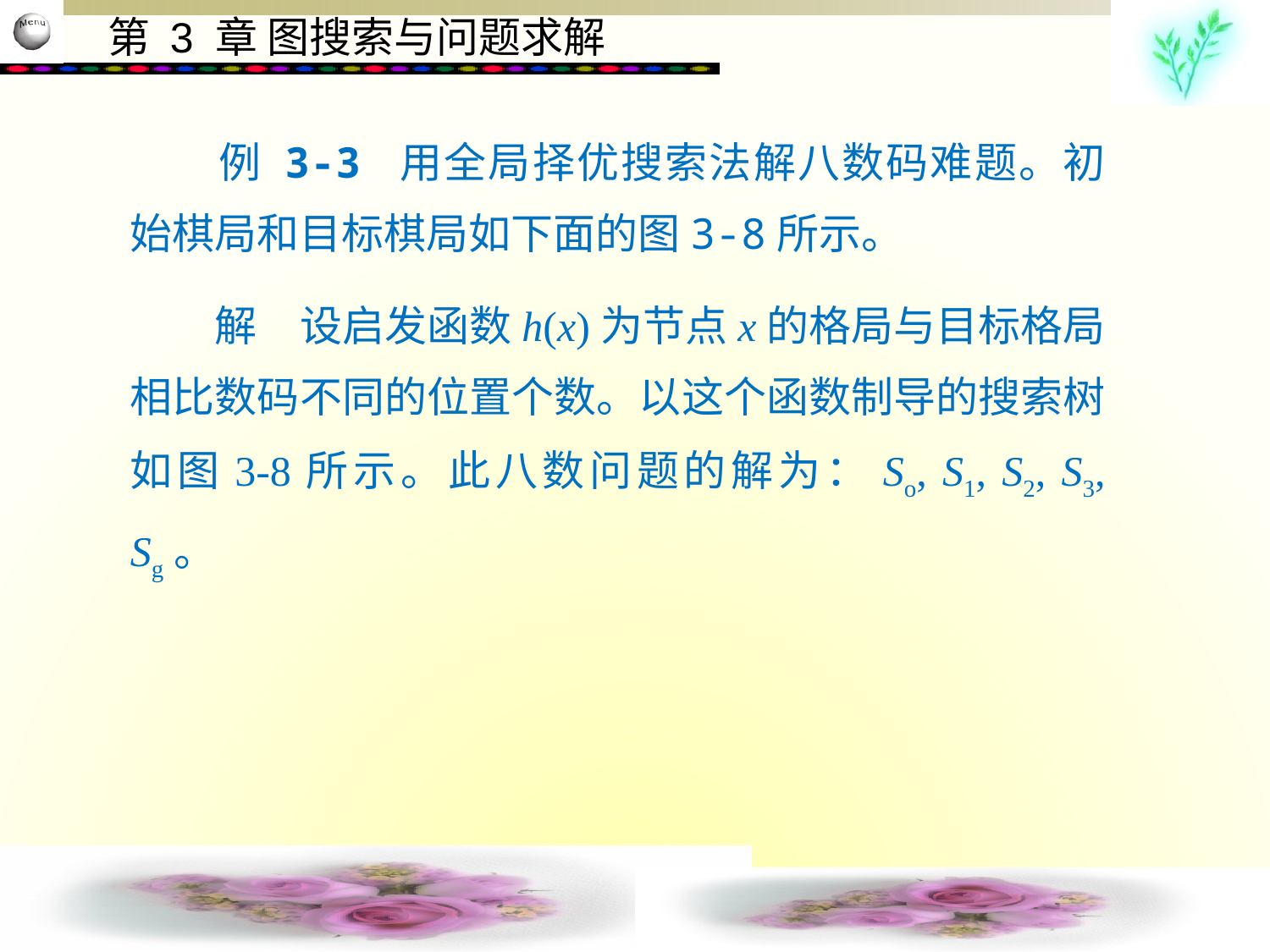

例 3-3 用全局择优搜索法解八数码难题。初始棋局和目标棋局如下面的图3-8所示。
　　解　设启发函数h(x)为节点x的格局与目标格局相比数码不同的位置个数。以这个函数制导的搜索树如图3-8所示。此八数问题的解为：So, S1, S2, S3, Sg。